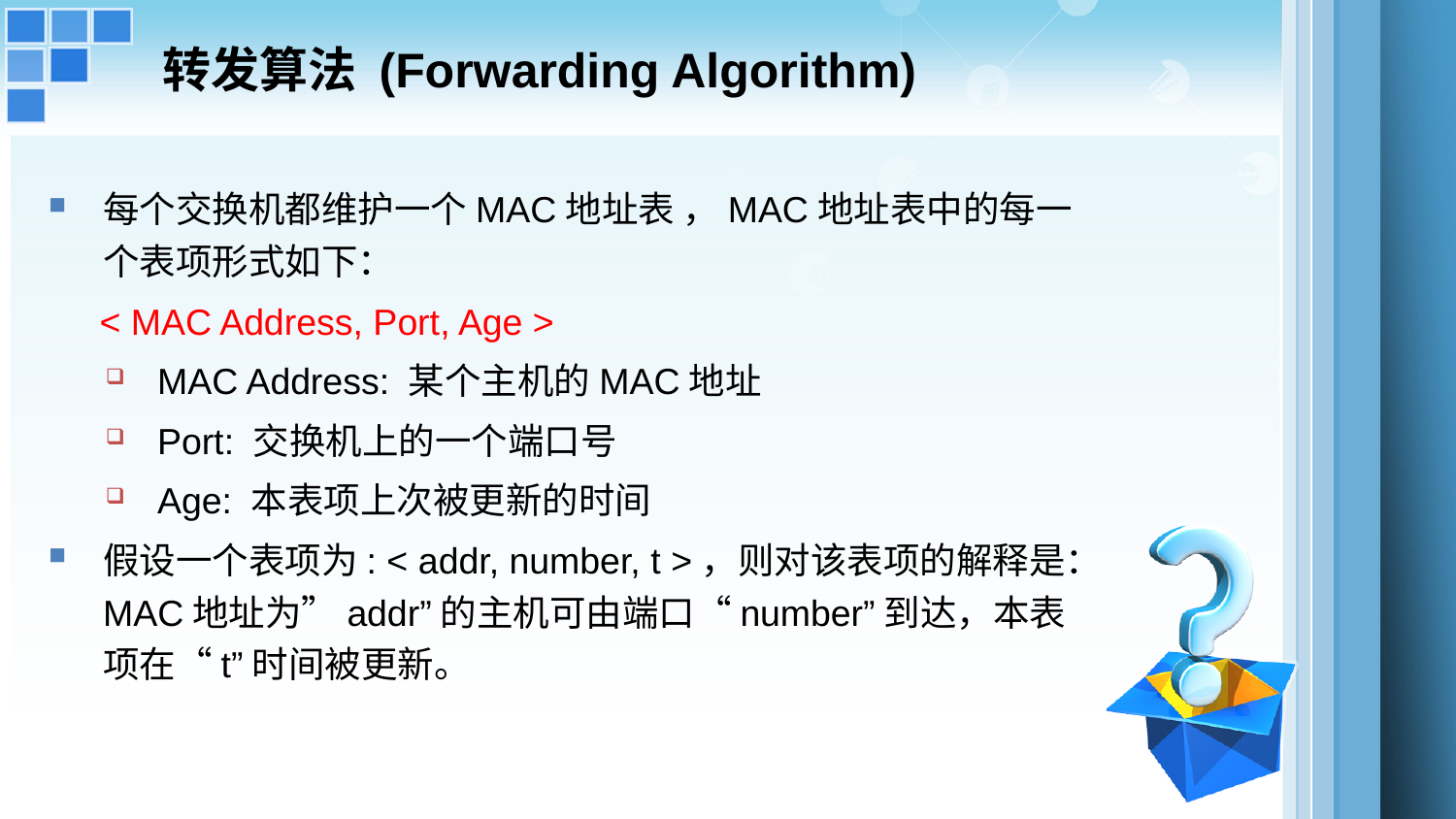

# 转发算法 (Forwarding Algorithm)
每个交换机都维护一个MAC地址表 ，MAC地址表中的每一个表项形式如下：
     < MAC Address, Port, Age >
MAC Address: 某个主机的MAC地址
Port: 交换机上的一个端口号
Age: 本表项上次被更新的时间
假设一个表项为: < addr, number, t >，则对该表项的解释是：MAC地址为”addr”的主机可由端口“number”到达，本表项在“t”时间被更新。